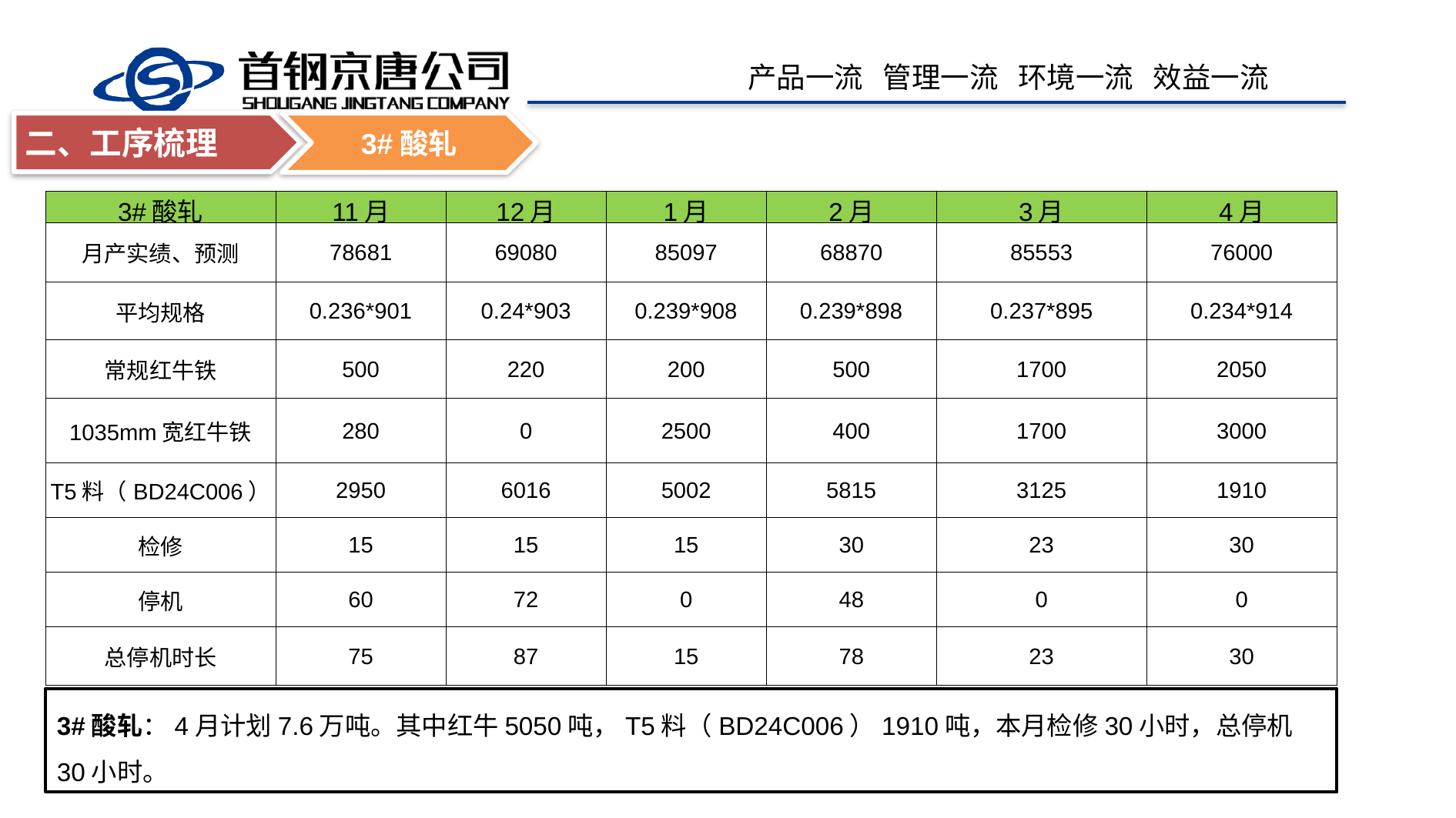

3#酸轧
二、工序梳理
| 3#酸轧 | 11月 | 12月 | 1月 | 2月 | 3月 | 4月 |
| --- | --- | --- | --- | --- | --- | --- |
| 月产实绩、预测 | 78681 | 69080 | 85097 | 68870 | 85553 | 76000 |
| 平均规格 | 0.236\*901 | 0.24\*903 | 0.239\*908 | 0.239\*898 | 0.237\*895 | 0.234\*914 |
| 常规红牛铁 | 500 | 220 | 200 | 500 | 1700 | 2050 |
| 1035mm宽红牛铁 | 280 | 0 | 2500 | 400 | 1700 | 3000 |
| T5料（BD24C006） | 2950 | 6016 | 5002 | 5815 | 3125 | 1910 |
| 检修 | 15 | 15 | 15 | 30 | 23 | 30 |
| 停机 | 60 | 72 | 0 | 48 | 0 | 0 |
| 总停机时长 | 75 | 87 | 15 | 78 | 23 | 30 |
3#酸轧：4月计划7.6万吨。其中红牛5050吨，T5料（BD24C006）1910吨，本月检修30小时，总停机30小时。